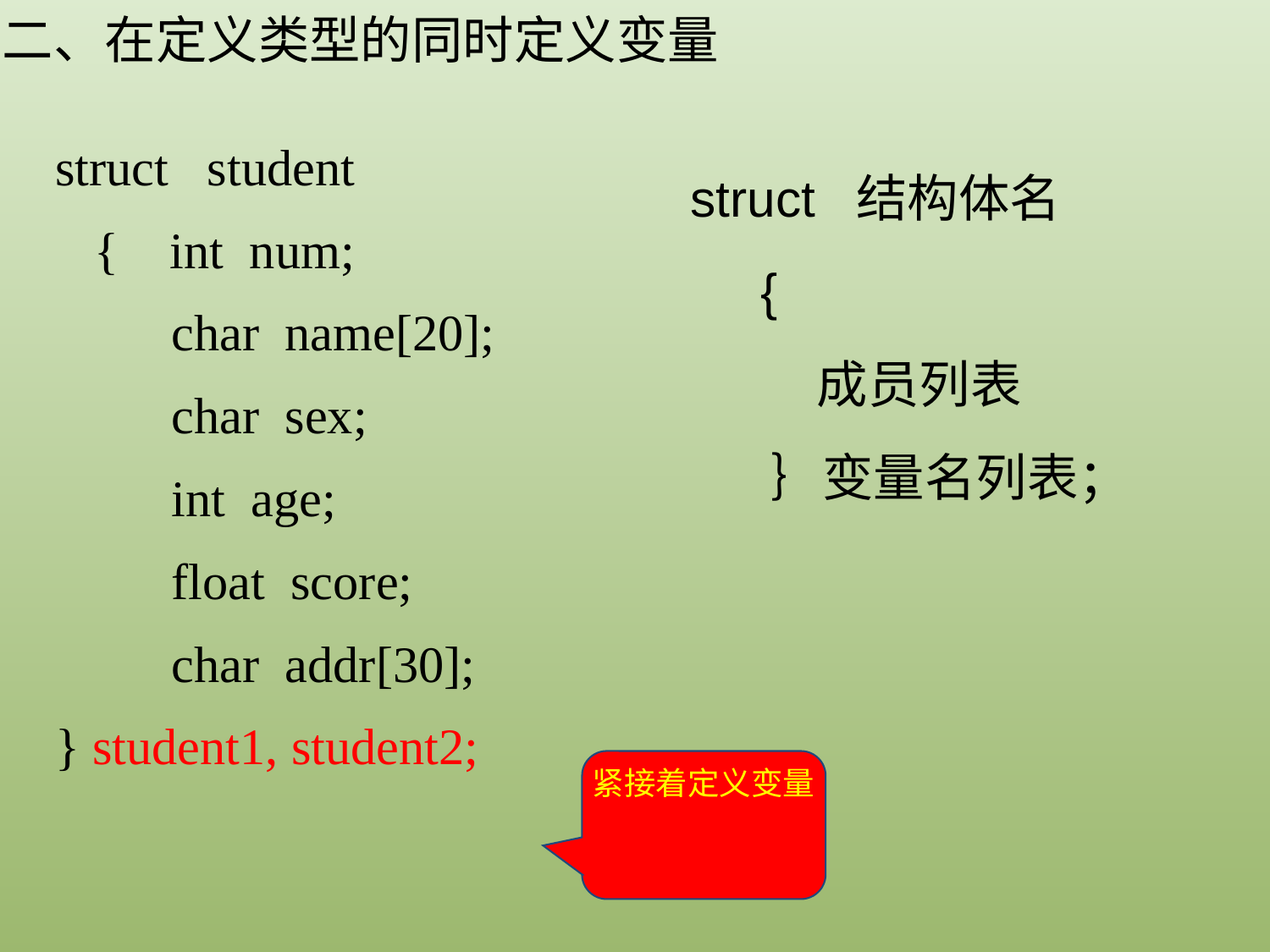

二、在定义类型的同时定义变量
struct   student
   {    int  num;
         char  name[20];
         char  sex;
         int  age;
         float  score;
         char  addr[30];
} student1, student2;
struct  结构体名
     {
          成员列表
      ｝变量名列表；
紧接着定义变量
387